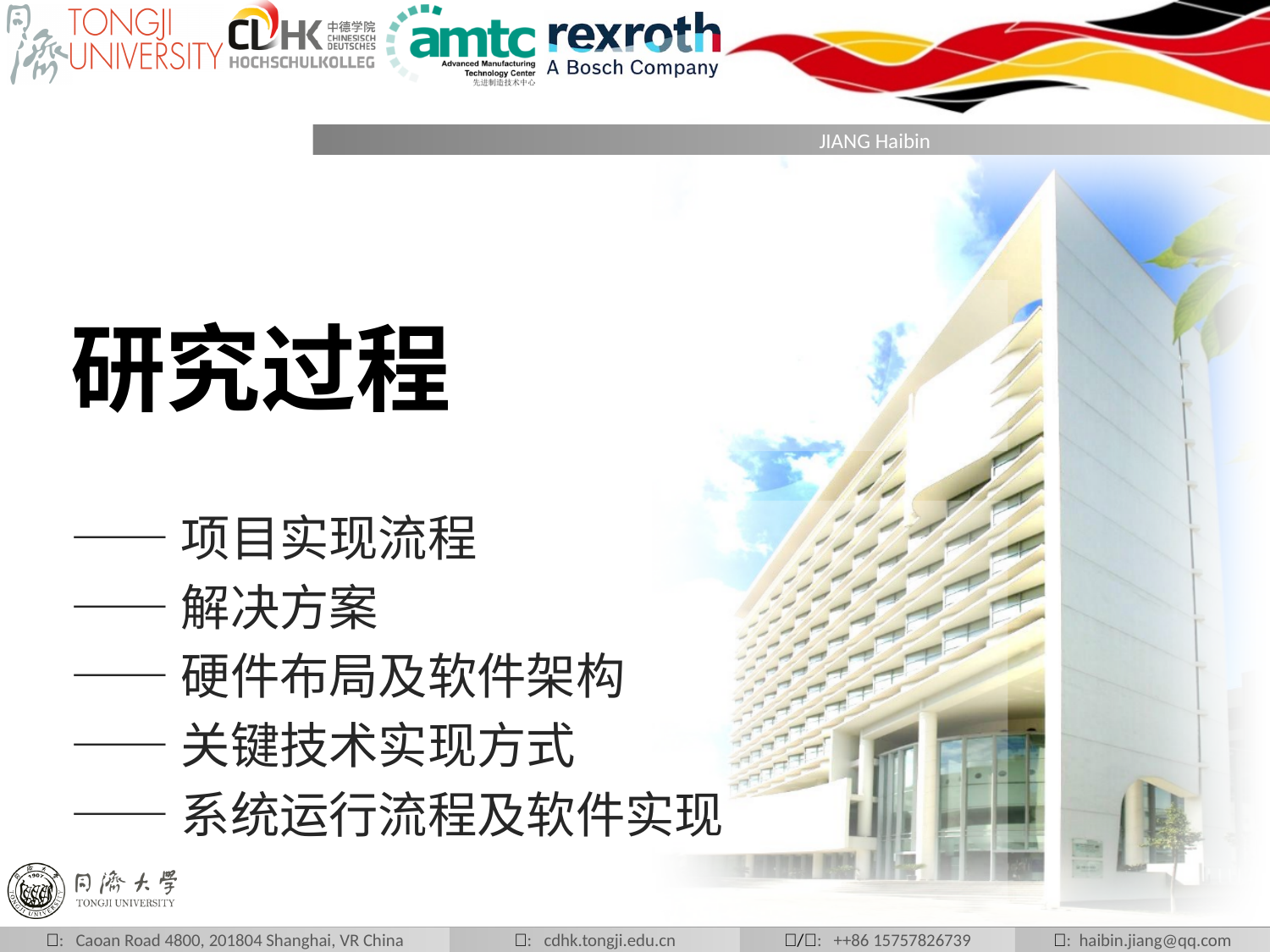

# 研究过程
——项目实现流程
——解决方案
——硬件布局及软件架构
——关键技术实现方式
——系统运行流程及软件实现